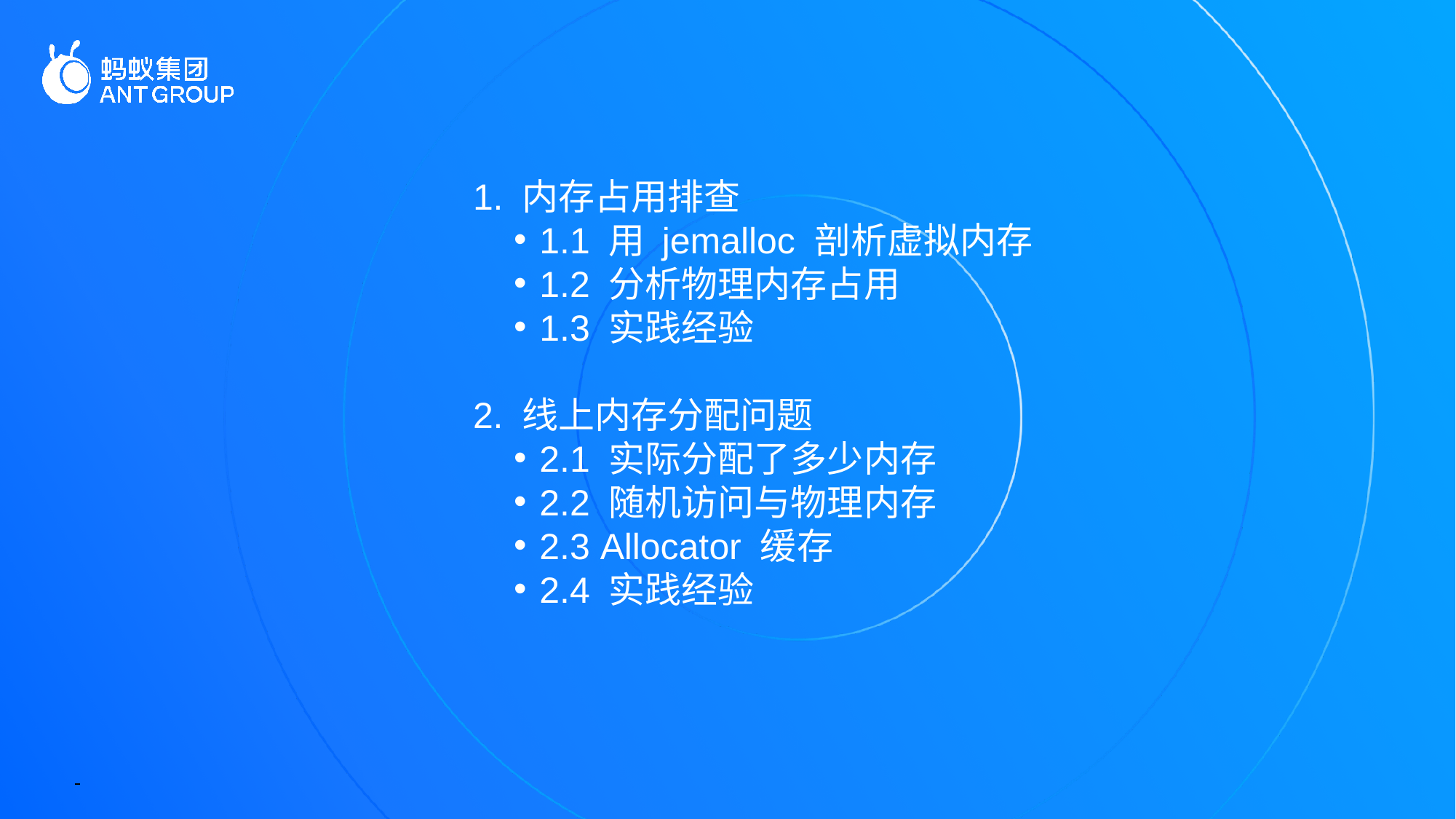

1. 内存占用排查
1.1 用 jemalloc 剖析虚拟内存
1.2 分析物理内存占用
1.3 实践经验

2. 线上内存分配问题
2.1 实际分配了多少内存
2.2 随机访问与物理内存
2.3 Allocator 缓存
2.4 实践经验